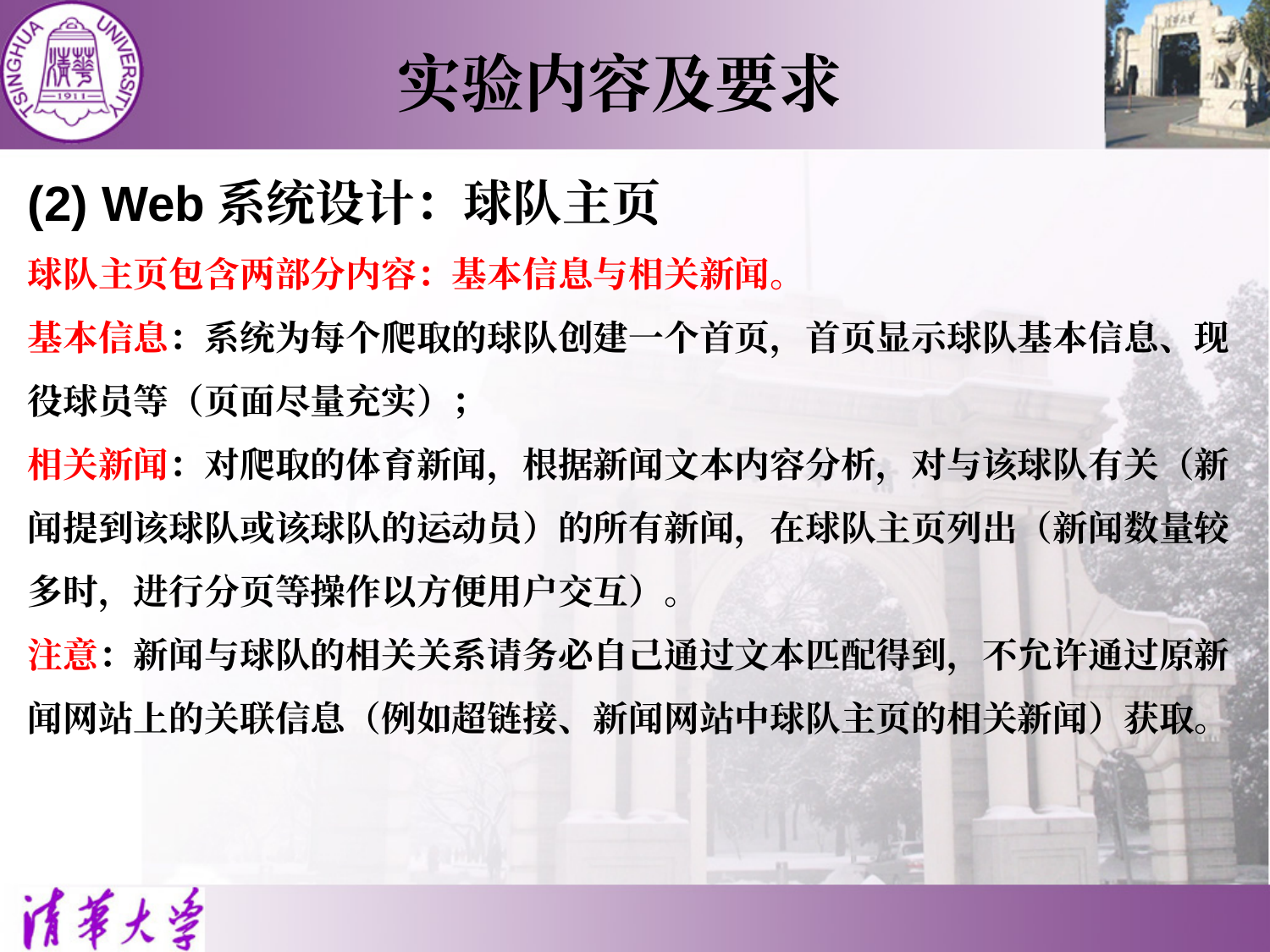

实验内容及要求
(2) Web系统设计：球队主页
球队主页包含两部分内容：基本信息与相关新闻。
基本信息：系统为每个爬取的球队创建一个首页，首页显示球队基本信息、现役球员等（页面尽量充实）；
相关新闻：对爬取的体育新闻，根据新闻文本内容分析，对与该球队有关（新闻提到该球队或该球队的运动员）的所有新闻，在球队主页列出（新闻数量较多时，进行分页等操作以方便用户交互）。
注意：新闻与球队的相关关系请务必自己通过文本匹配得到，不允许通过原新闻网站上的关联信息（例如超链接、新闻网站中球队主页的相关新闻）获取。